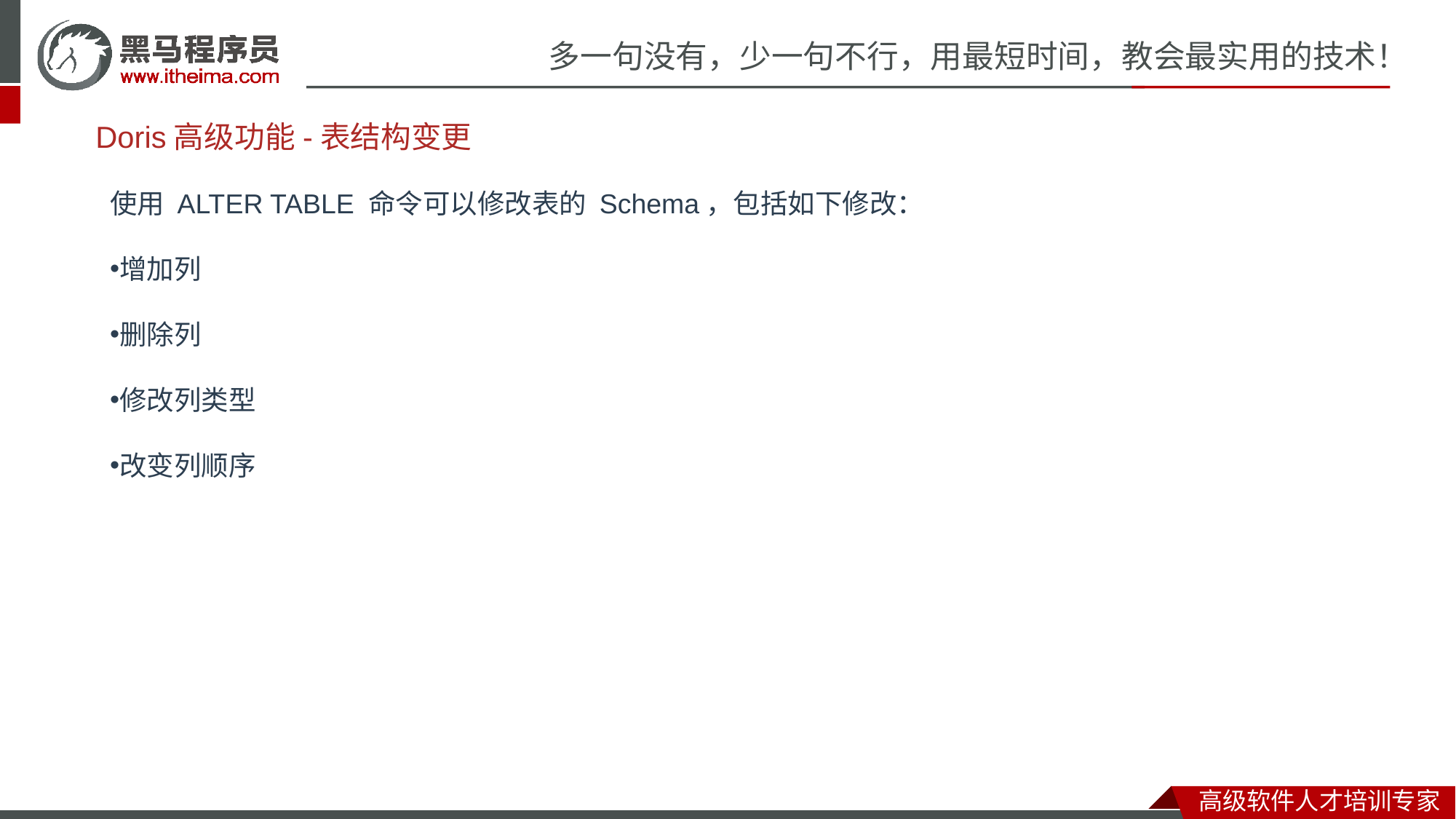

# Doris高级功能-表结构变更

使用 ALTER TABLE 命令可以修改表的 Schema，包括如下修改：

增加列

删除列

修改列类型

改变列顺序